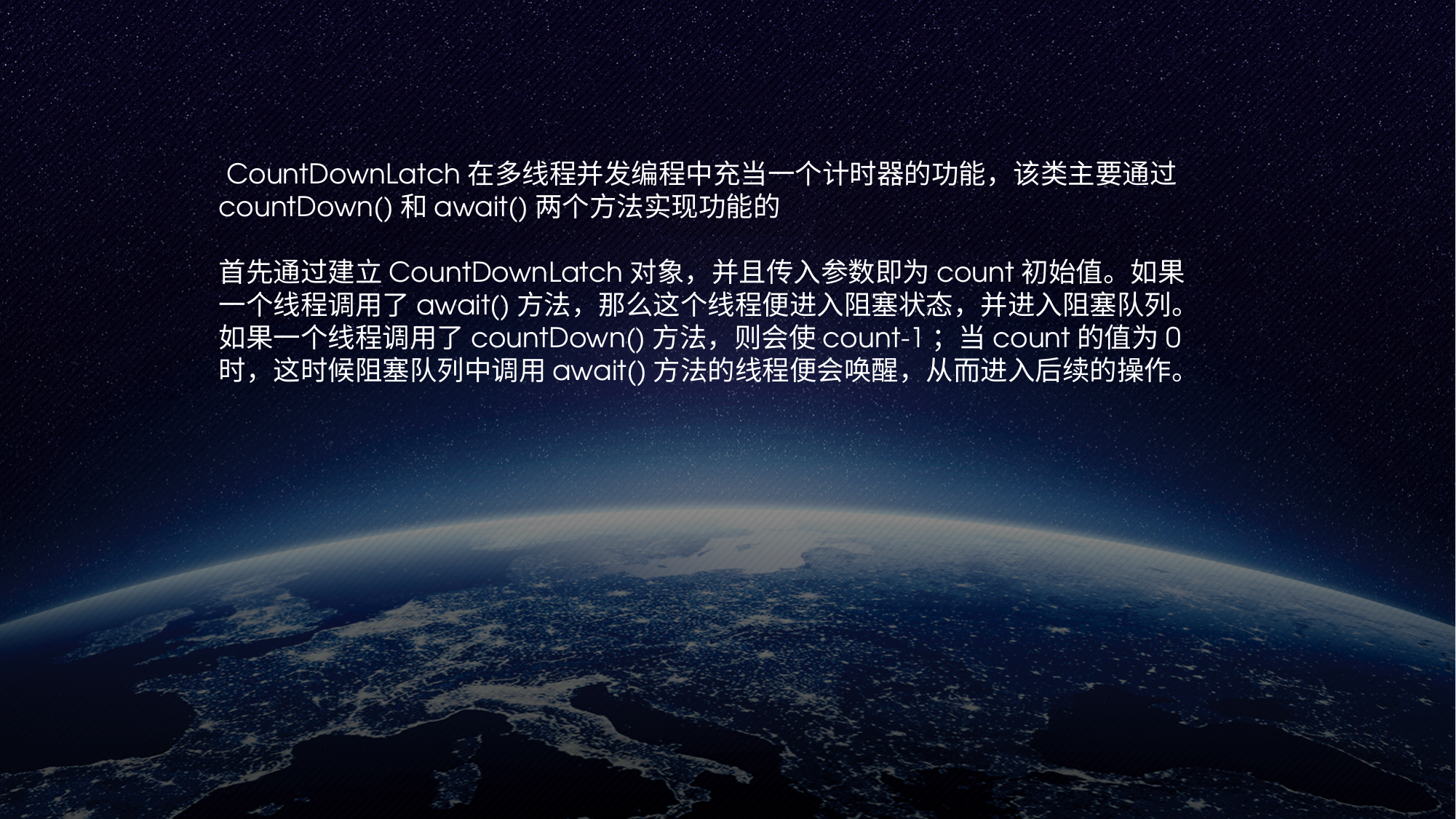

CountDownLatch在多线程并发编程中充当一个计时器的功能，该类主要通过countDown()和await()两个方法实现功能的

首先通过建立CountDownLatch对象，并且传入参数即为count初始值。如果一个线程调用了await()方法，那么这个线程便进入阻塞状态，并进入阻塞队列。如果一个线程调用了countDown()方法，则会使count-1；当count的值为0时，这时候阻塞队列中调用await()方法的线程便会唤醒，从而进入后续的操作。